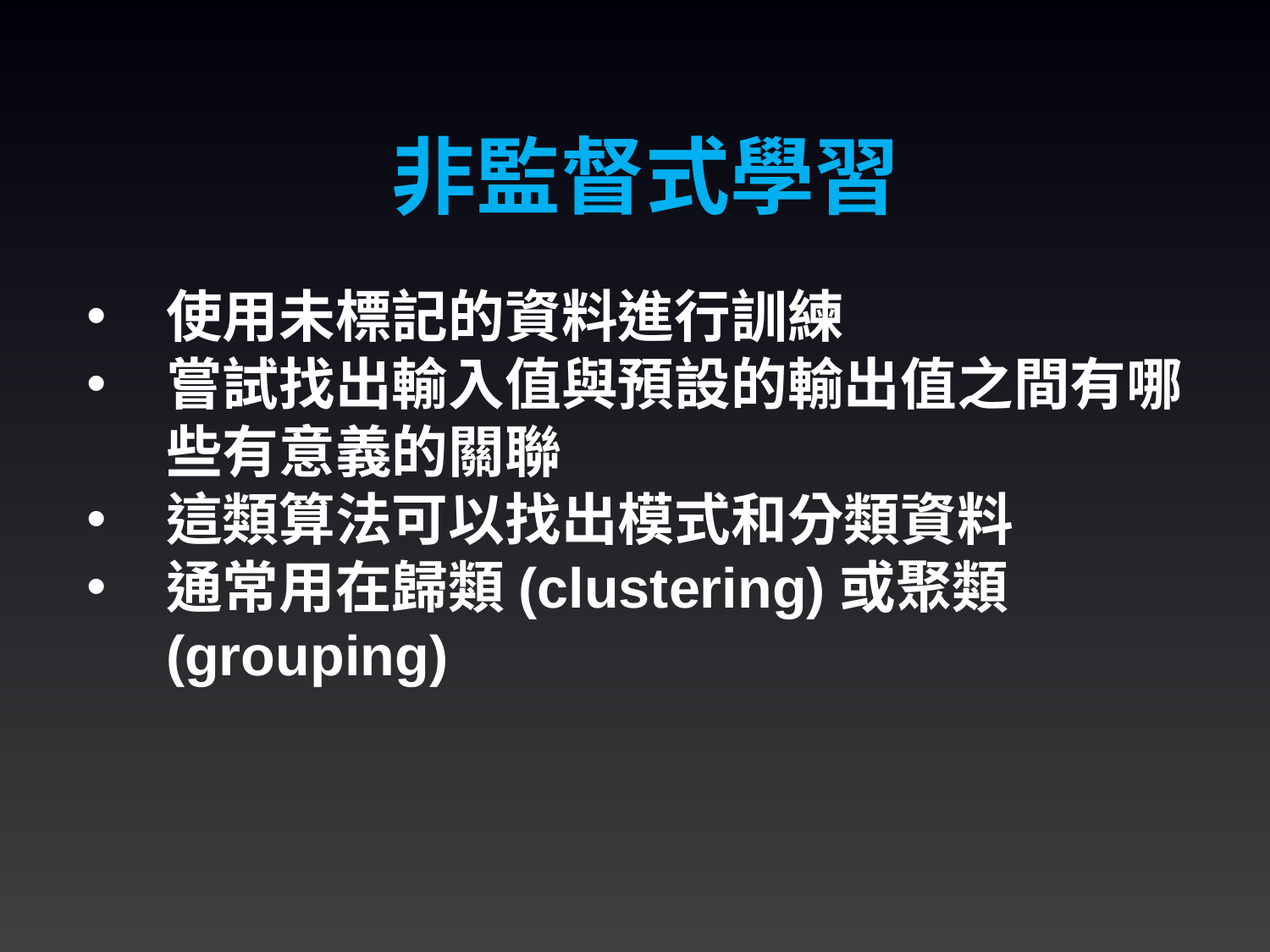

非監督式學習
使用未標記的資料進行訓練
嘗試找出輸入值與預設的輸出值之間有哪些有意義的關聯
這類算法可以找出模式和分類資料
通常用在歸類(clustering)或聚類(grouping)